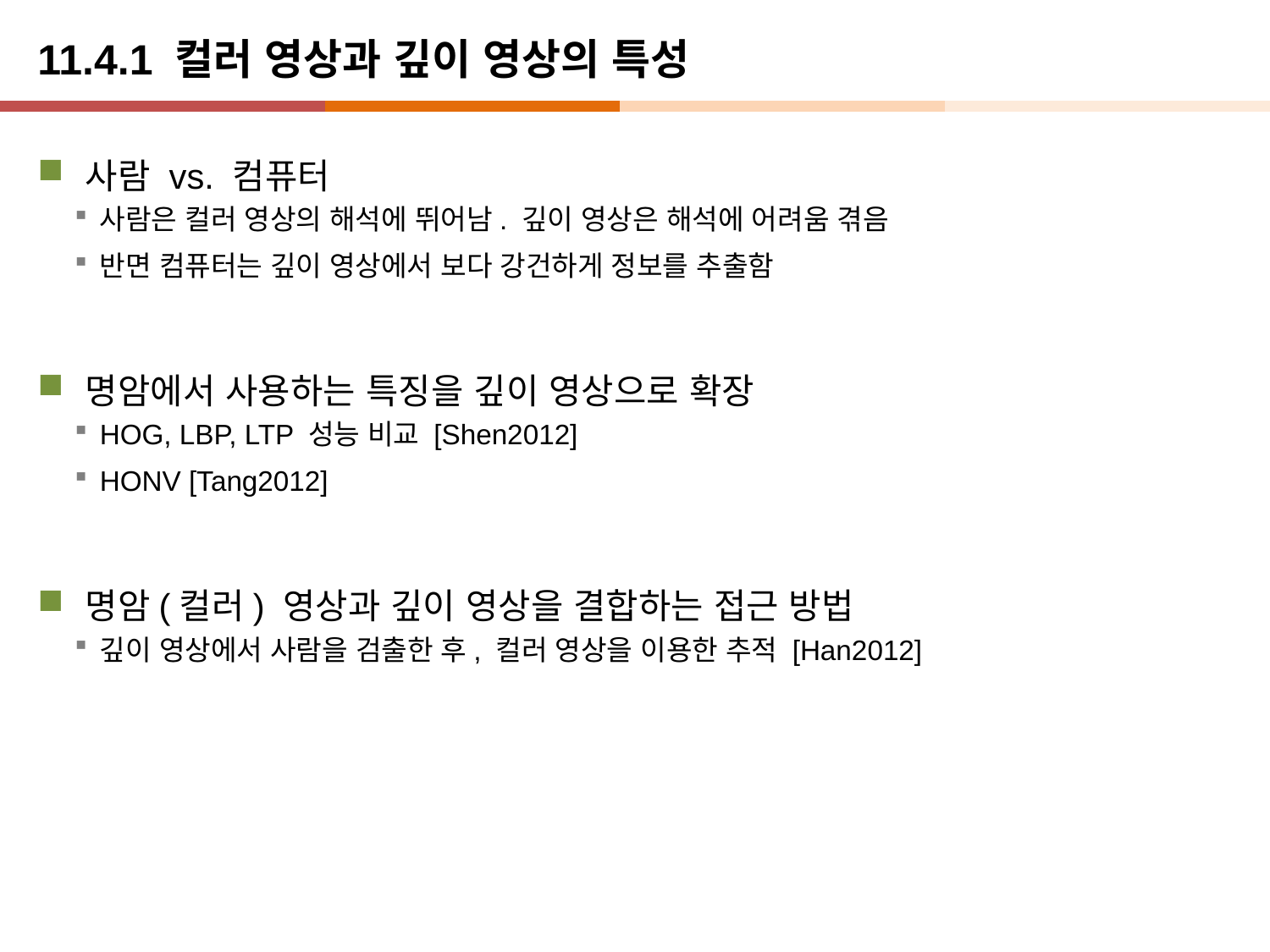

# 11.4.1 컬러 영상과 깊이 영상의 특성
사람 vs. 컴퓨터
사람은 컬러 영상의 해석에 뛰어남. 깊이 영상은 해석에 어려움 겪음
반면 컴퓨터는 깊이 영상에서 보다 강건하게 정보를 추출함

명암에서 사용하는 특징을 깊이 영상으로 확장
HOG, LBP, LTP 성능 비교 [Shen2012]
HONV [Tang2012]

명암(컬러) 영상과 깊이 영상을 결합하는 접근 방법
깊이 영상에서 사람을 검출한 후, 컬러 영상을 이용한 추적 [Han2012]